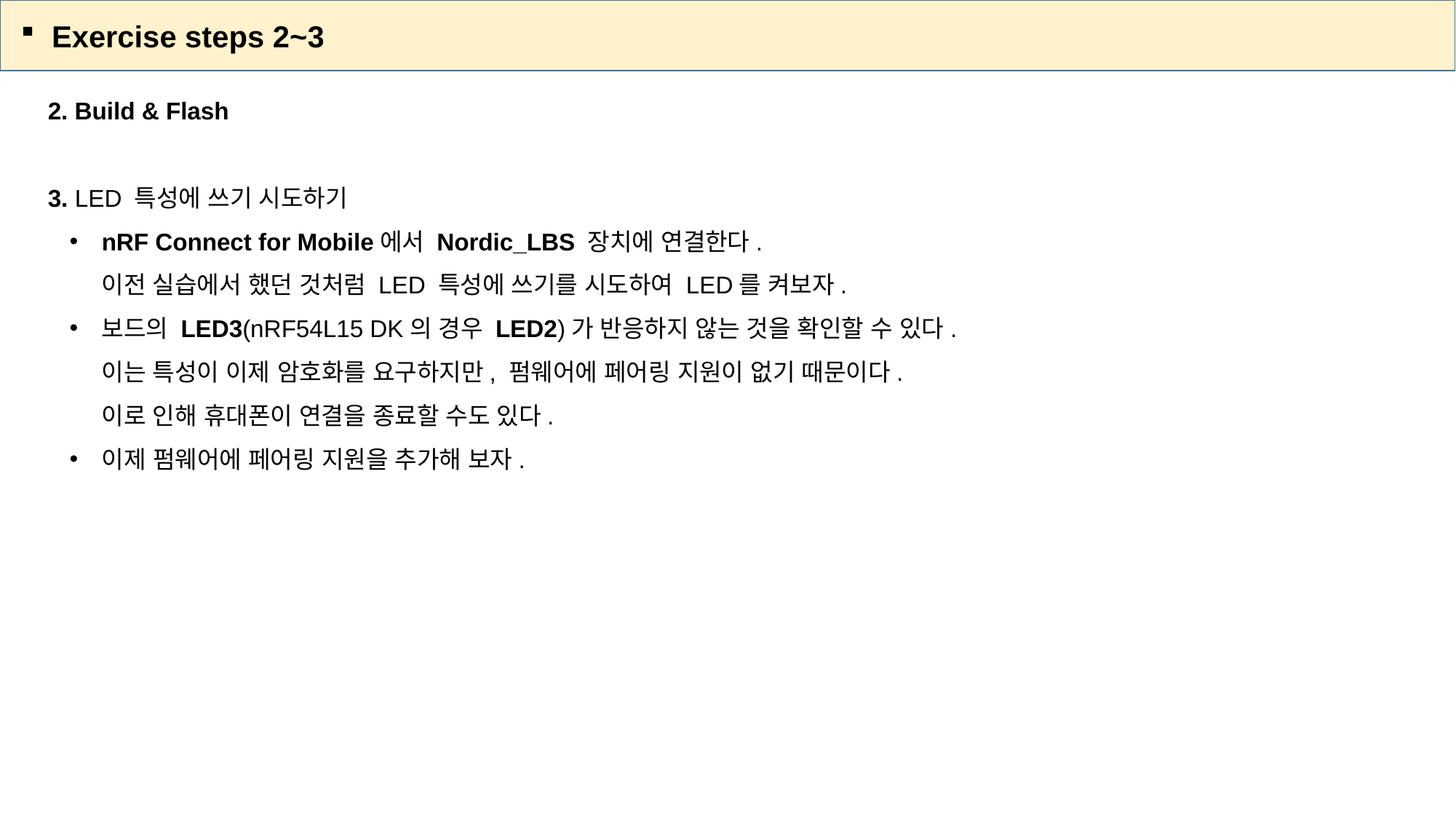

Exercise steps 2~3
2. Build & Flash
3. LED 특성에 쓰기 시도하기
nRF Connect for Mobile에서 Nordic_LBS 장치에 연결한다.
이전 실습에서 했던 것처럼 LED 특성에 쓰기를 시도하여 LED를 켜보자.
보드의 LED3(nRF54L15 DK의 경우 LED2)가 반응하지 않는 것을 확인할 수 있다.
이는 특성이 이제 암호화를 요구하지만, 펌웨어에 페어링 지원이 없기 때문이다.
이로 인해 휴대폰이 연결을 종료할 수도 있다.
이제 펌웨어에 페어링 지원을 추가해 보자.